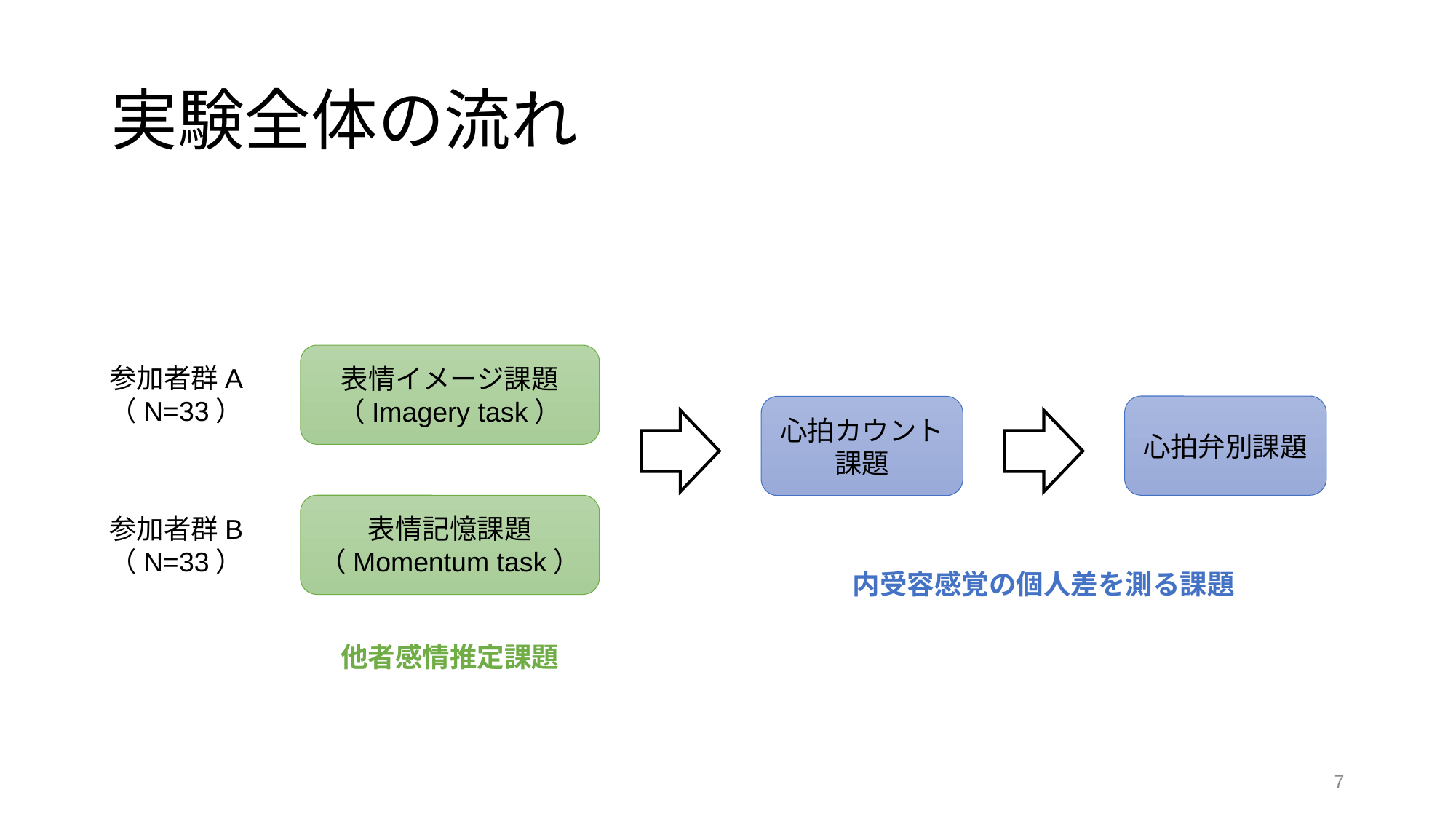

# 実験全体の流れ
表情イメージ課題
（Imagery task）
参加者群A
（N=33）
心拍弁別課題
心拍カウント課題

表情記憶課題
（Momentum task）
参加者群B
（N=33）
内受容感覚の個人差を測る課題
他者感情推定課題
7